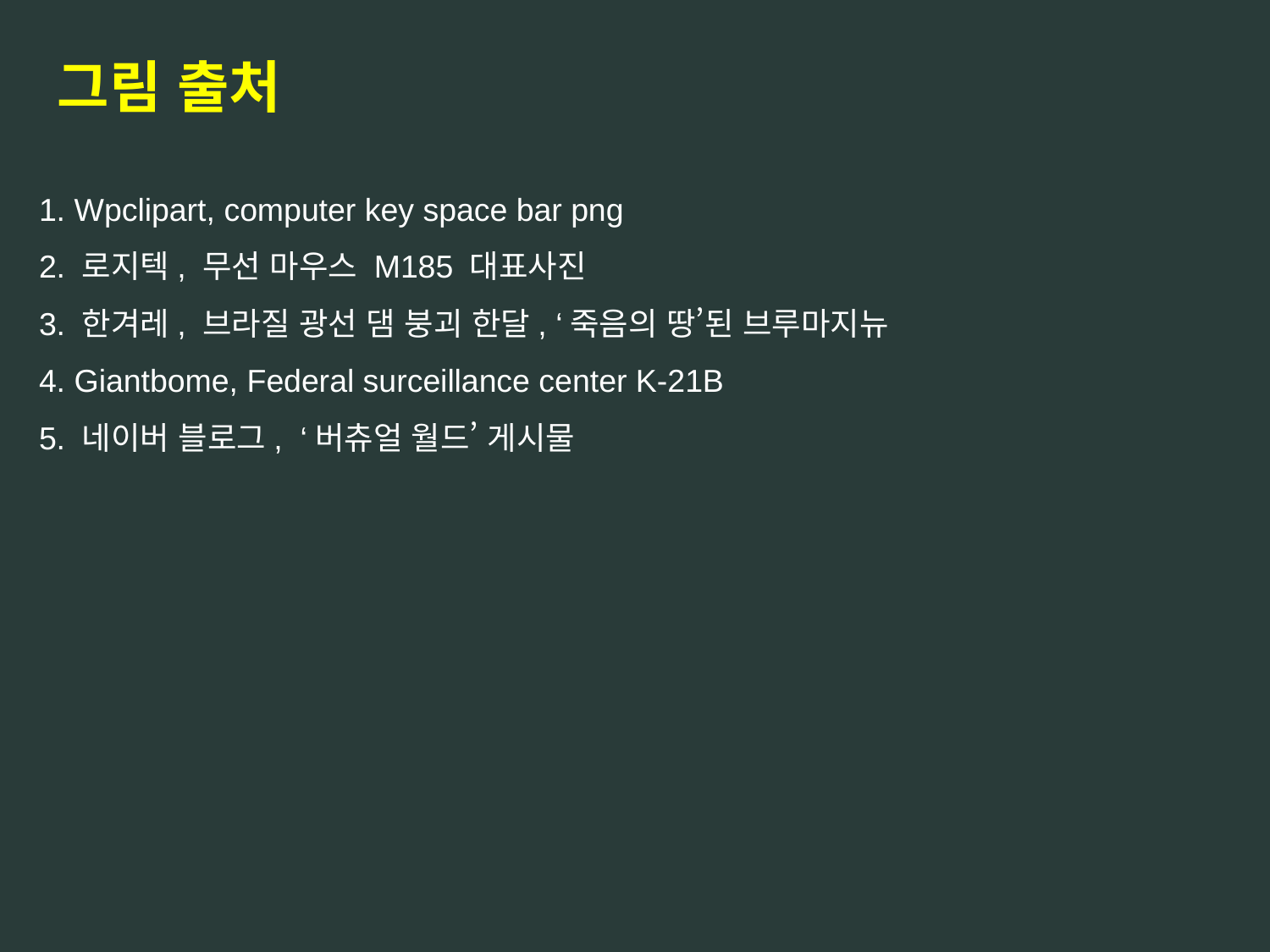

그림 출처

1. Wpclipart, computer key space bar png
2. 로지텍, 무선 마우스 M185 대표사진
3. 한겨레, 브라질 광선 댐 붕괴 한달, ‘죽음의 땅’된 브루마지뉴
4. Giantbome, Federal surceillance center K-21B
5. 네이버 블로그,  ‘버츄얼 월드’ 게시물